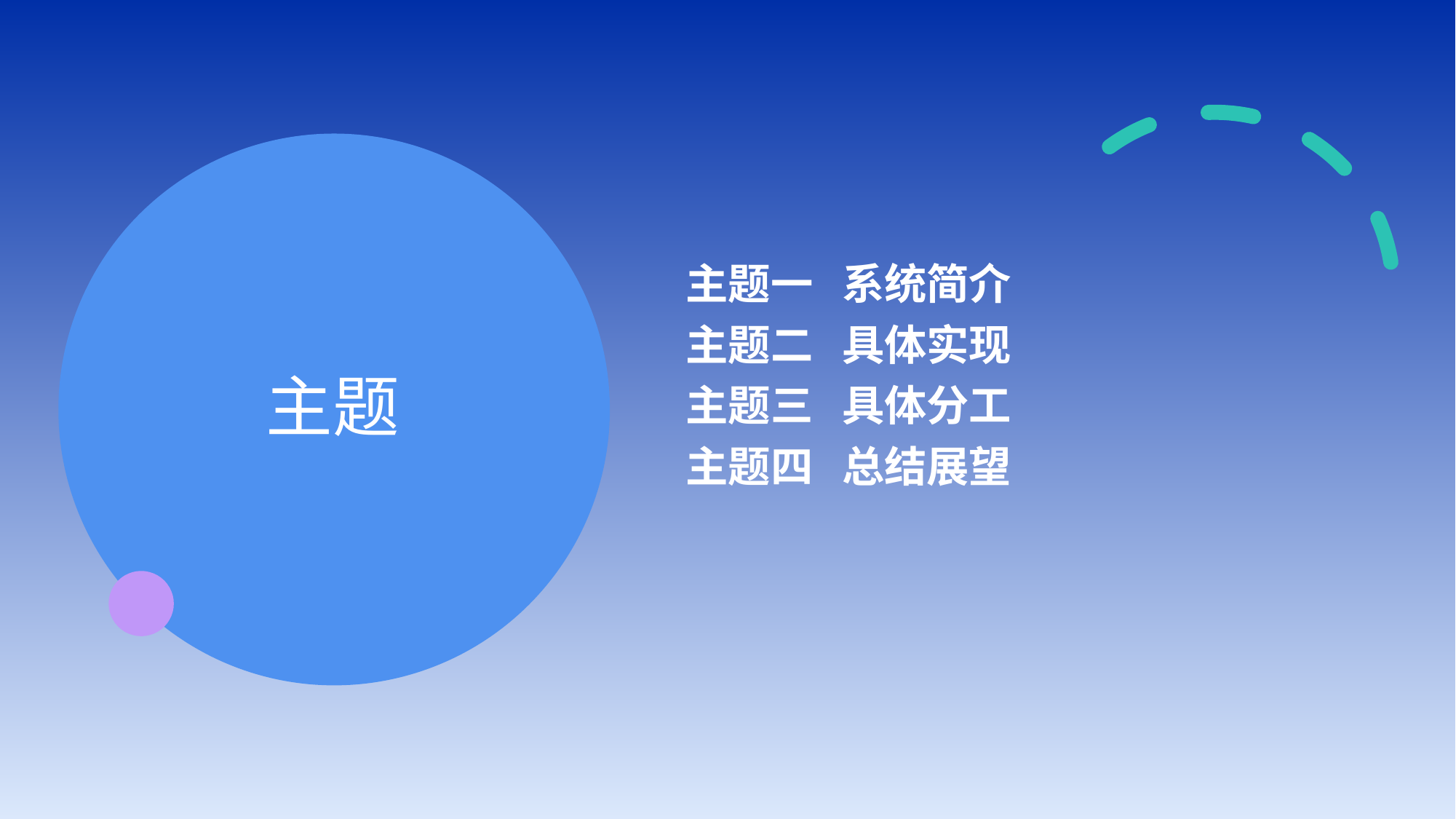

主题一   系统简介
主题二   具体实现
主题三   具体分工
主题四   总结展望
# 主题